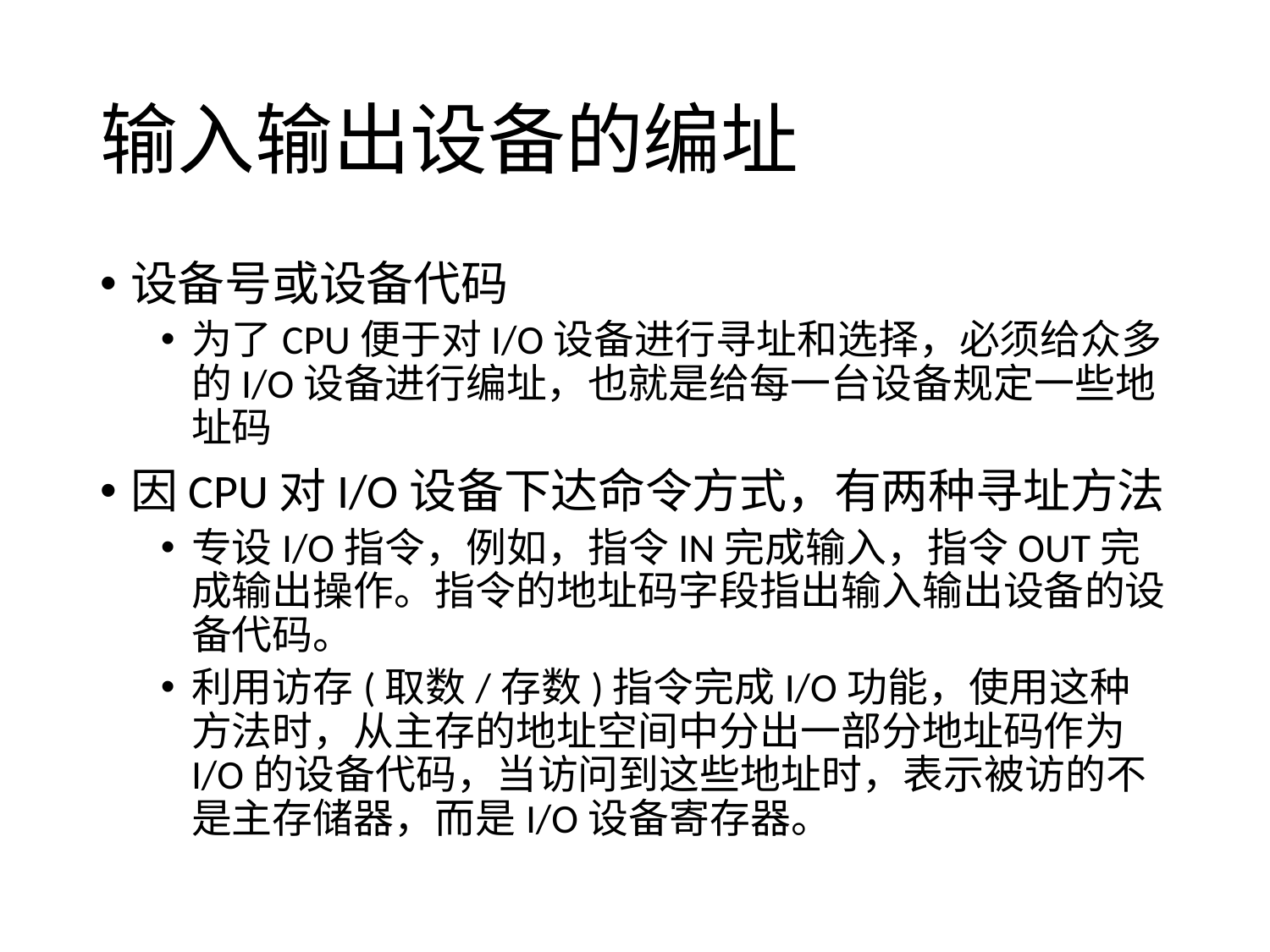

# 输入输出设备的编址
设备号或设备代码
为了CPU便于对I/O设备进行寻址和选择，必须给众多的I/O设备进行编址，也就是给每一台设备规定一些地址码
因CPU对I/O设备下达命令方式，有两种寻址方法
专设I/O指令，例如，指令IN完成输入，指令OUT完成输出操作。指令的地址码字段指出输入输出设备的设备代码。
利用访存(取数/存数)指令完成I/O功能，使用这种方法时，从主存的地址空间中分出一部分地址码作为I/O的设备代码，当访问到这些地址时，表示被访的不是主存储器，而是I/O设备寄存器。